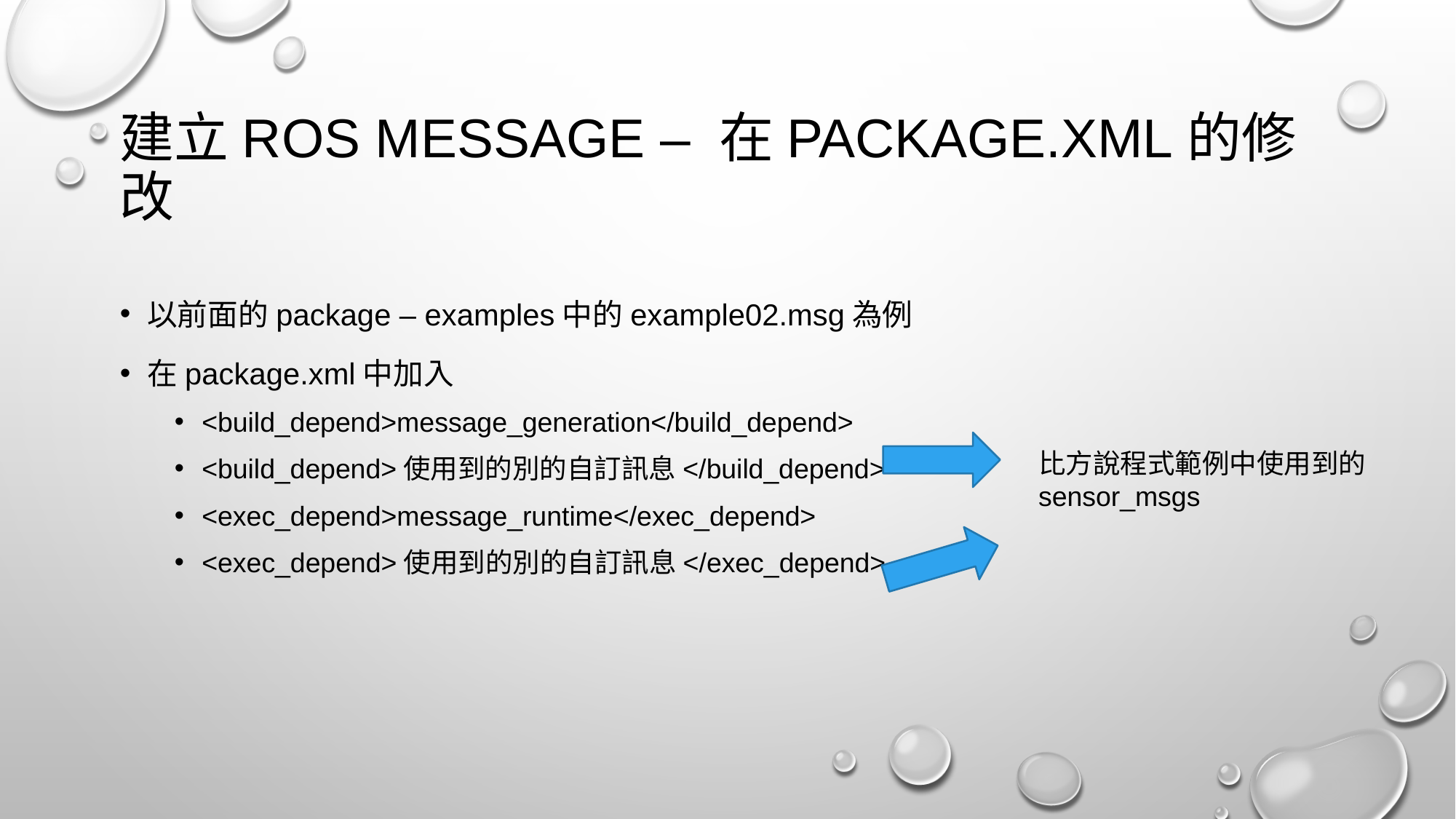

# 建立ROS message – 在package.xml的修改
以前面的package – examples中的example02.msg為例
在package.xml中加入
<build_depend>message_generation</build_depend>
<build_depend>使用到的別的自訂訊息</build_depend>
<exec_depend>message_runtime</exec_depend>
<exec_depend>使用到的別的自訂訊息</exec_depend>

比方說程式範例中使用到的
sensor_msgs